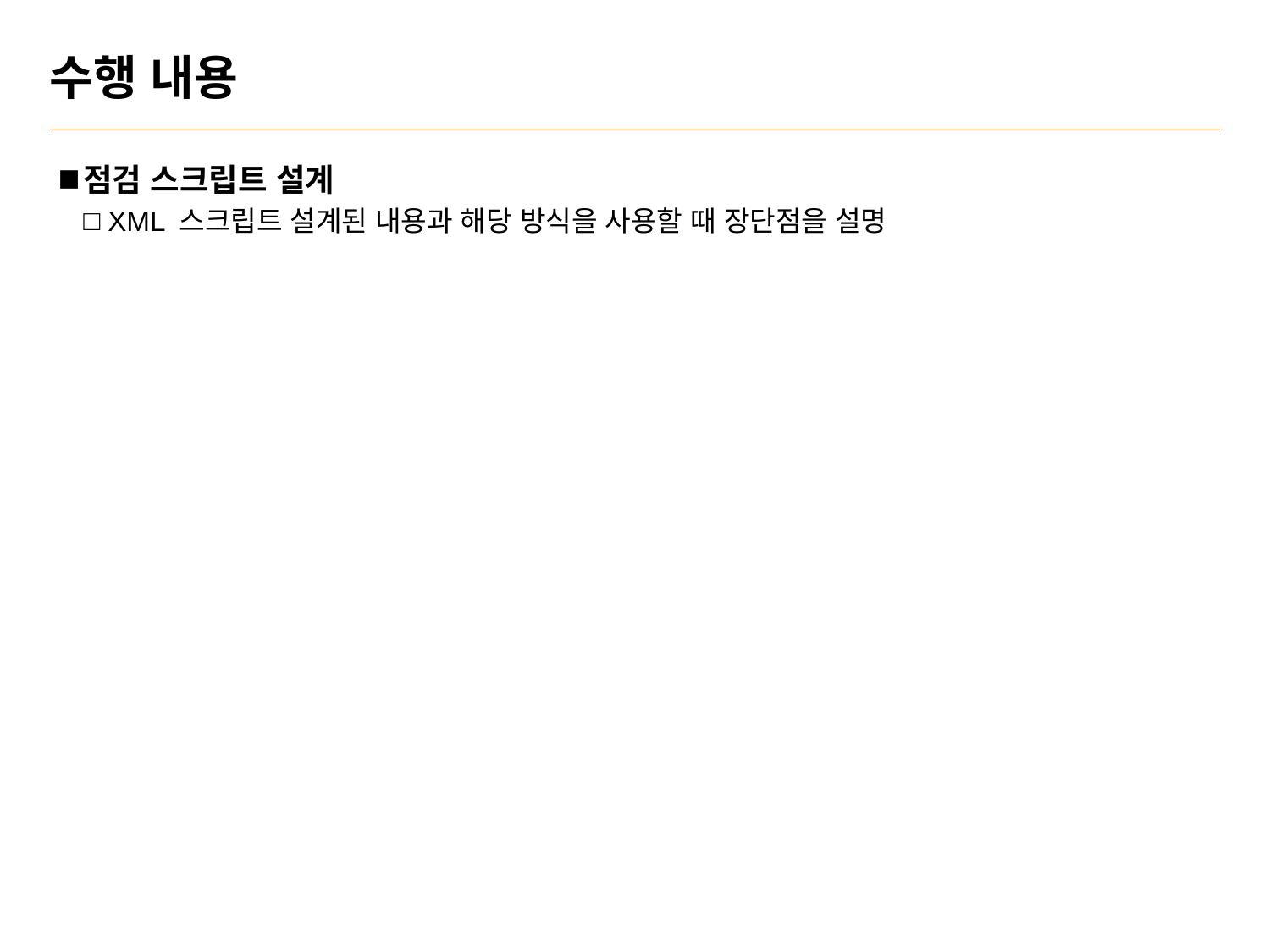

# 수행 내용
점검 스크립트 설계
XML 스크립트 설계된 내용과 해당 방식을 사용할 때 장단점을 설명